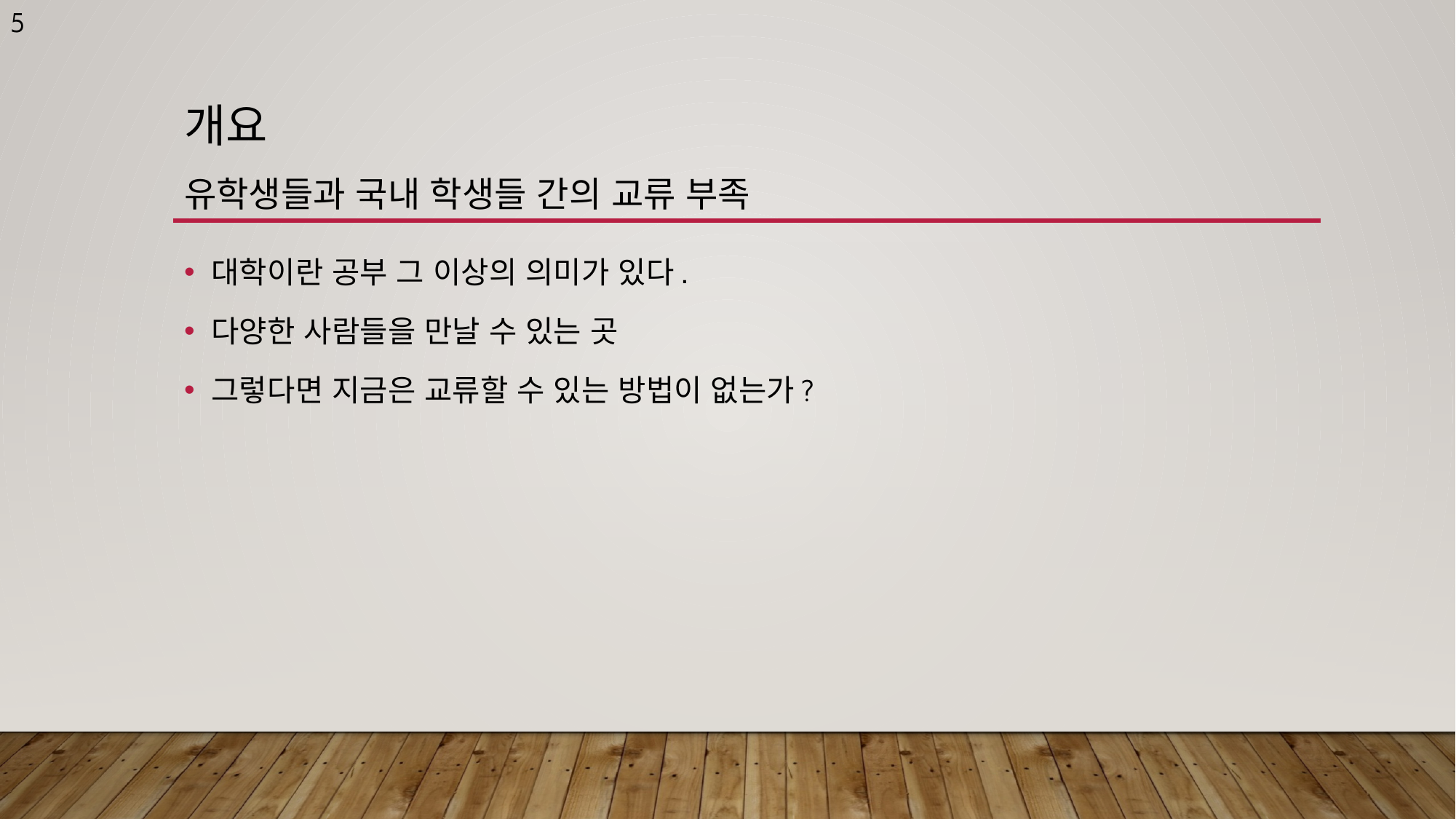

5
# 개요 유학생들과 국내 학생들 간의 교류 부족
대학이란 공부 그 이상의 의미가 있다.
다양한 사람들을 만날 수 있는 곳
그렇다면 지금은 교류할 수 있는 방법이 없는가?